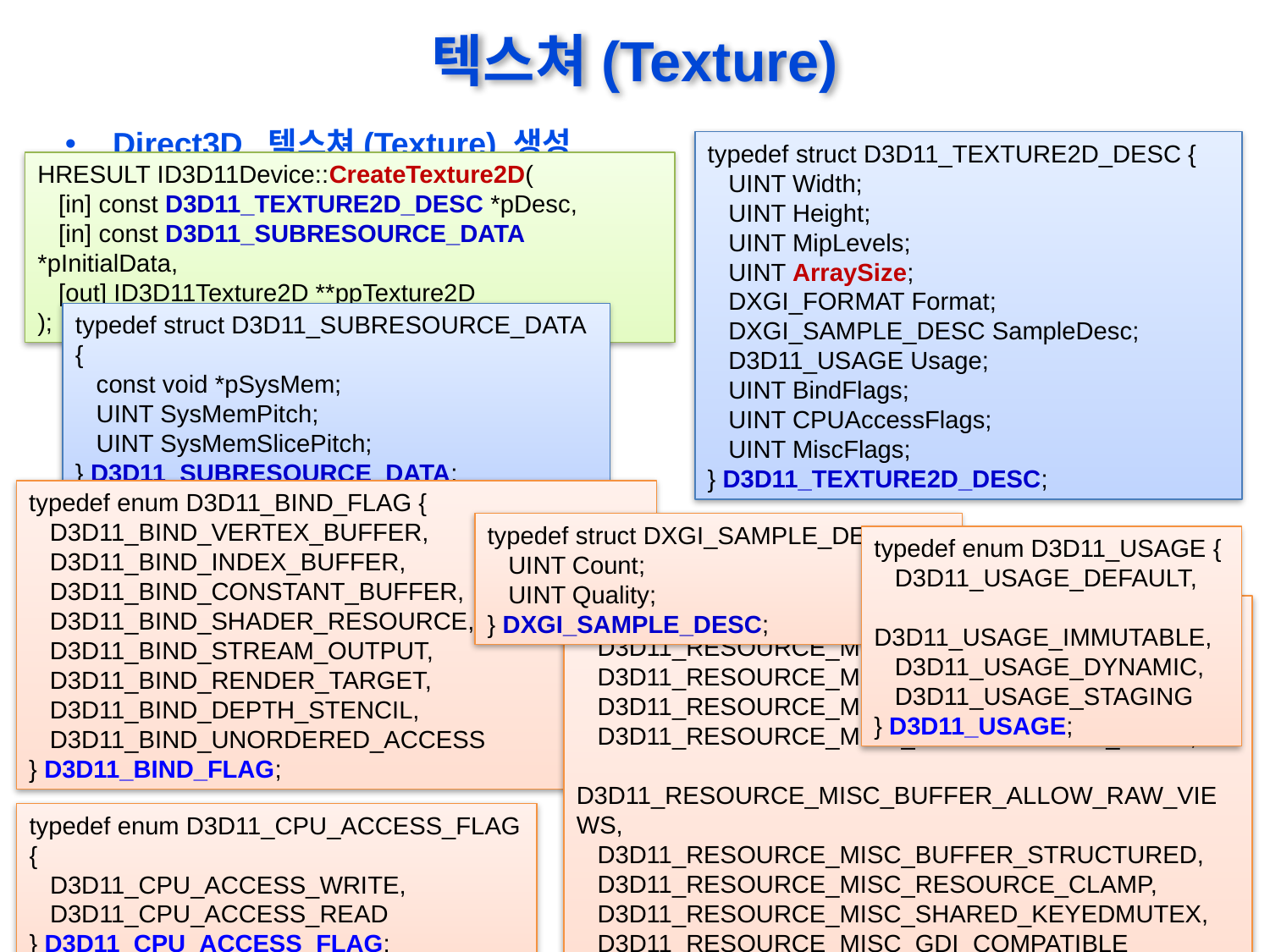

# 텍스쳐(Texture)
Direct3D  텍스쳐(Texture) 생성

typedef struct D3D11_TEXTURE2D_DESC {
   UINT Width;
   UINT Height;
   UINT MipLevels;
   UINT ArraySize;
   DXGI_FORMAT Format;
   DXGI_SAMPLE_DESC SampleDesc;
   D3D11_USAGE Usage;
   UINT BindFlags;
   UINT CPUAccessFlags;
   UINT MiscFlags;
} D3D11_TEXTURE2D_DESC;
HRESULT ID3D11Device::CreateTexture2D(
   [in] const D3D11_TEXTURE2D_DESC *pDesc,
   [in] const D3D11_SUBRESOURCE_DATA *pInitialData,
   [out] ID3D11Texture2D **ppTexture2D
);
typedef struct D3D11_SUBRESOURCE_DATA {
   const void *pSysMem;
   UINT SysMemPitch;
   UINT SysMemSlicePitch;
} D3D11_SUBRESOURCE_DATA;
typedef enum D3D11_BIND_FLAG {
   D3D11_BIND_VERTEX_BUFFER,
   D3D11_BIND_INDEX_BUFFER,
   D3D11_BIND_CONSTANT_BUFFER,
   D3D11_BIND_SHADER_RESOURCE,
   D3D11_BIND_STREAM_OUTPUT,
   D3D11_BIND_RENDER_TARGET,
   D3D11_BIND_DEPTH_STENCIL,
   D3D11_BIND_UNORDERED_ACCESS
} D3D11_BIND_FLAG;
typedef struct DXGI_SAMPLE_DESC {
   UINT Count;
   UINT Quality;
} DXGI_SAMPLE_DESC;
typedef enum D3D11_USAGE {
   D3D11_USAGE_DEFAULT,
   D3D11_USAGE_IMMUTABLE,
   D3D11_USAGE_DYNAMIC,
   D3D11_USAGE_STAGING
} D3D11_USAGE;
typedef enum D3D11_RESOURCE_MISC_FLAG {
   D3D11_RESOURCE_MISC_GENERATE_MIPS,
   D3D11_RESOURCE_MISC_SHARED,
   D3D11_RESOURCE_MISC_TEXTURECUBE,
   D3D11_RESOURCE_MISC_DRAWINDIRECT_ARGS,
   D3D11_RESOURCE_MISC_BUFFER_ALLOW_RAW_VIEWS,
   D3D11_RESOURCE_MISC_BUFFER_STRUCTURED,
   D3D11_RESOURCE_MISC_RESOURCE_CLAMP,
   D3D11_RESOURCE_MISC_SHARED_KEYEDMUTEX,
   D3D11_RESOURCE_MISC_GDI_COMPATIBLE
} D3D11_RESOURCE_MISC_FLAG;
typedef enum D3D11_CPU_ACCESS_FLAG {
   D3D11_CPU_ACCESS_WRITE,
   D3D11_CPU_ACCESS_READ
} D3D11_CPU_ACCESS_FLAG;